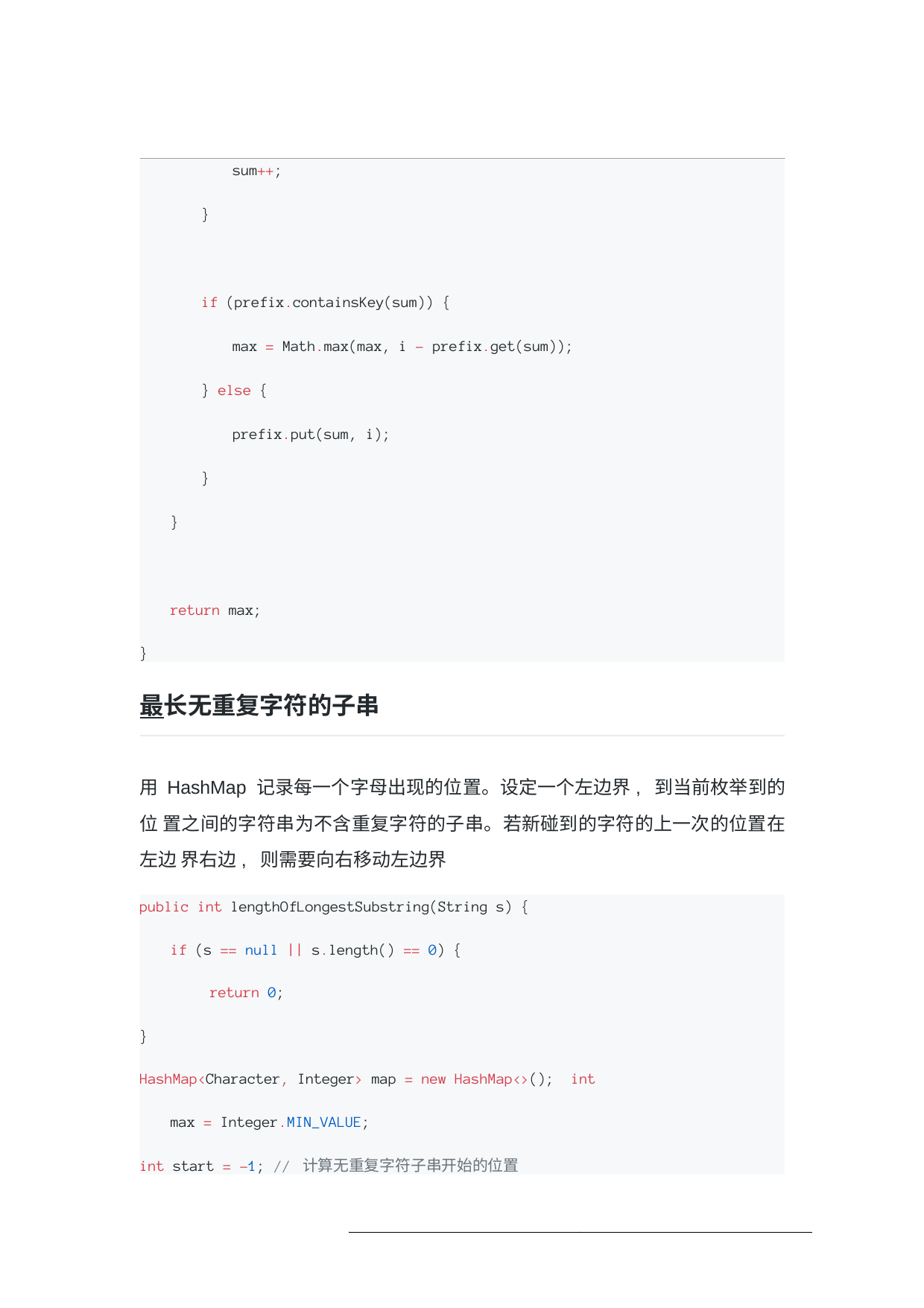

sum++;

}

if (prefix.containsKey(sum)) {

max = Math.max(max, i - prefix.get(sum));

} else {

prefix.put(sum, i);

}

}

return max;

}
最长无重复字符的子串

用 HashMap 记录每一个字母出现的位置。设定一个左边界, 到当前枚举到的位 置之间的字符串为不含重复字符的子串。若新碰到的字符的上一次的位置在左边 界右边, 则需要向右移动左边界

public int lengthOfLongestSubstring(String s) {
if (s == null || s.length() == 0) {  return 0;

}
HashMap<Character, Integer> map = new HashMap<>();  int max = Integer.MIN_VALUE;

int start = -1; // 计算无重复字符子串开始的位置